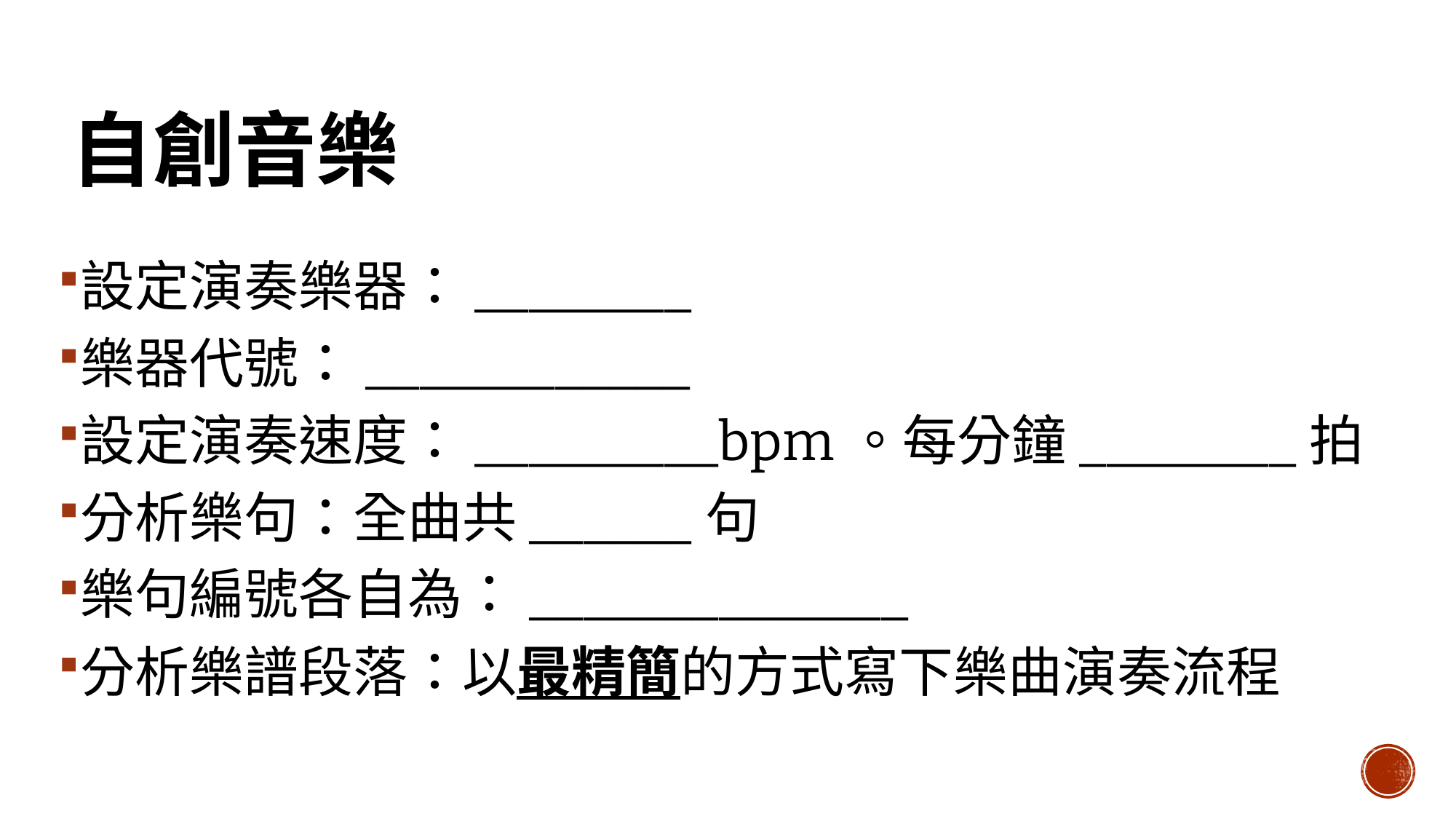

# 自創音樂
設定演奏樂器：________
樂器代號：____________
設定演奏速度：_________bpm。每分鐘________拍
分析樂句：全曲共______句
樂句編號各自為：______________
分析樂譜段落：以最精簡的方式寫下樂曲演奏流程